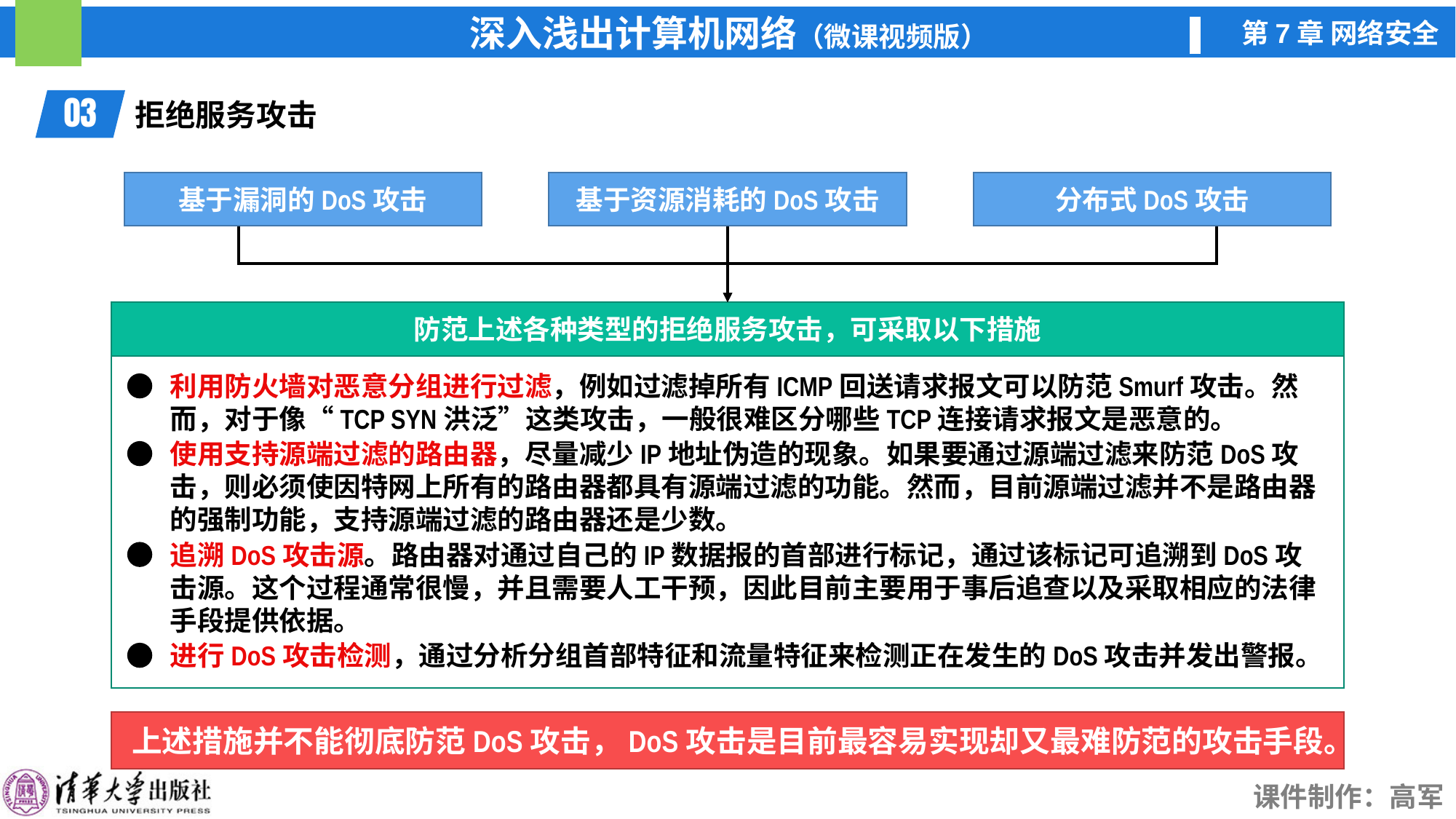

03
拒绝服务攻击
基于漏洞的DoS攻击
基于资源消耗的DoS攻击
分布式DoS攻击
分布式DoS攻击
防范上述各种类型的拒绝服务攻击，可采取以下措施

利用防火墙对恶意分组进行过滤，例如过滤掉所有ICMP回送请求报文可以防范Smurf攻击。然而，对于像“TCP SYN洪泛”这类攻击，一般很难区分哪些TCP连接请求报文是恶意的。

使用支持源端过滤的路由器，尽量减少IP地址伪造的现象。如果要通过源端过滤来防范DoS攻击，则必须使因特网上所有的路由器都具有源端过滤的功能。然而，目前源端过滤并不是路由器的强制功能，支持源端过滤的路由器还是少数。

追溯DoS攻击源。路由器对通过自己的IP数据报的首部进行标记，通过该标记可追溯到DoS攻击源。这个过程通常很慢，并且需要人工干预，因此目前主要用于事后追查以及采取相应的法律手段提供依据。

进行DoS攻击检测，通过分析分组首部特征和流量特征来检测正在发生的DoS攻击并发出警报。

上述措施并不能彻底防范DoS攻击，DoS攻击是目前最容易实现却又最难防范的攻击手段。